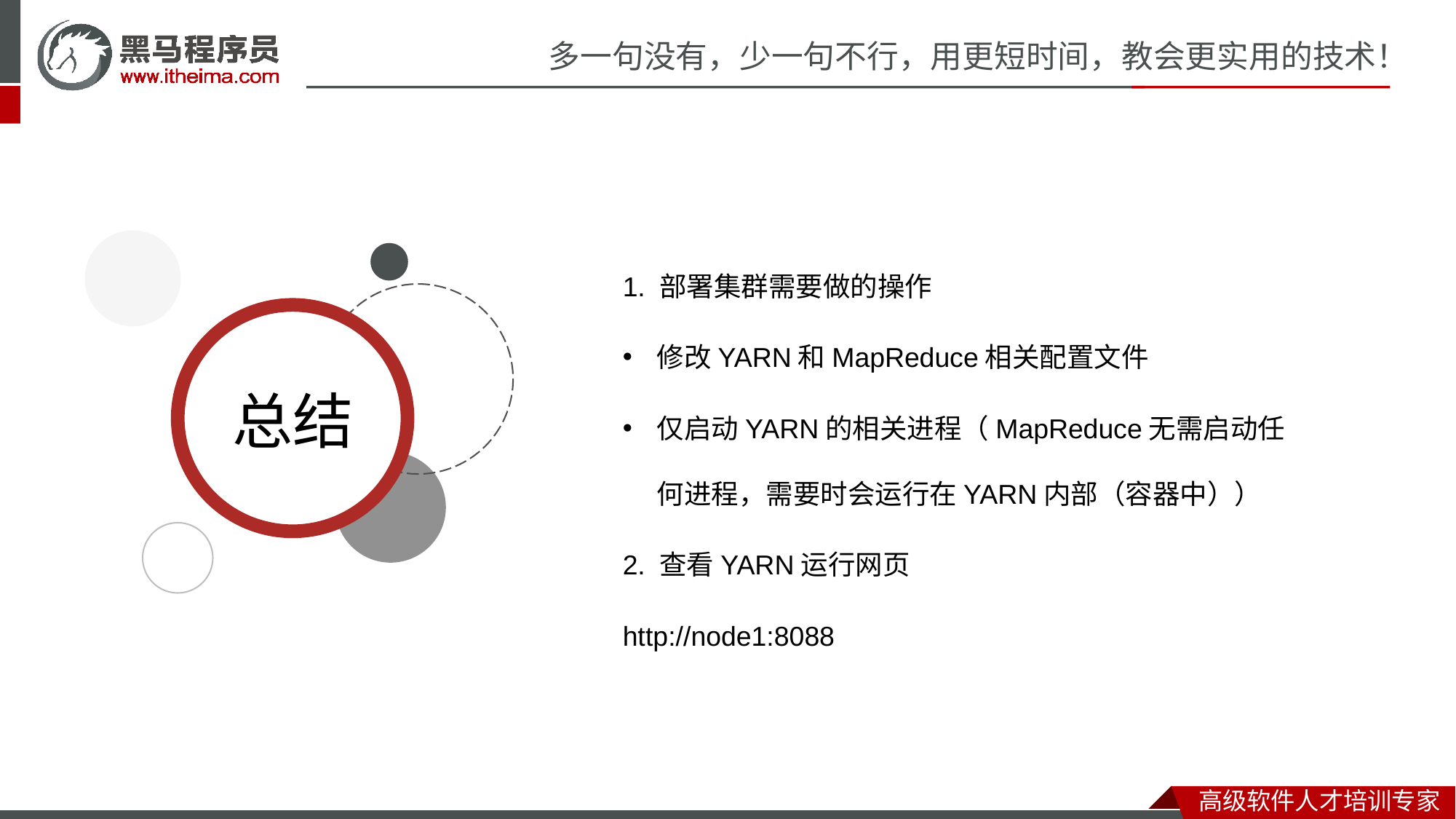

1. 部署集群需要做的操作
修改YARN和MapReduce相关配置文件
仅启动YARN的相关进程（MapReduce无需启动任何进程，需要时会运行在YARN内部（容器中））
2. 查看YARN运行网页
http://node1:8088